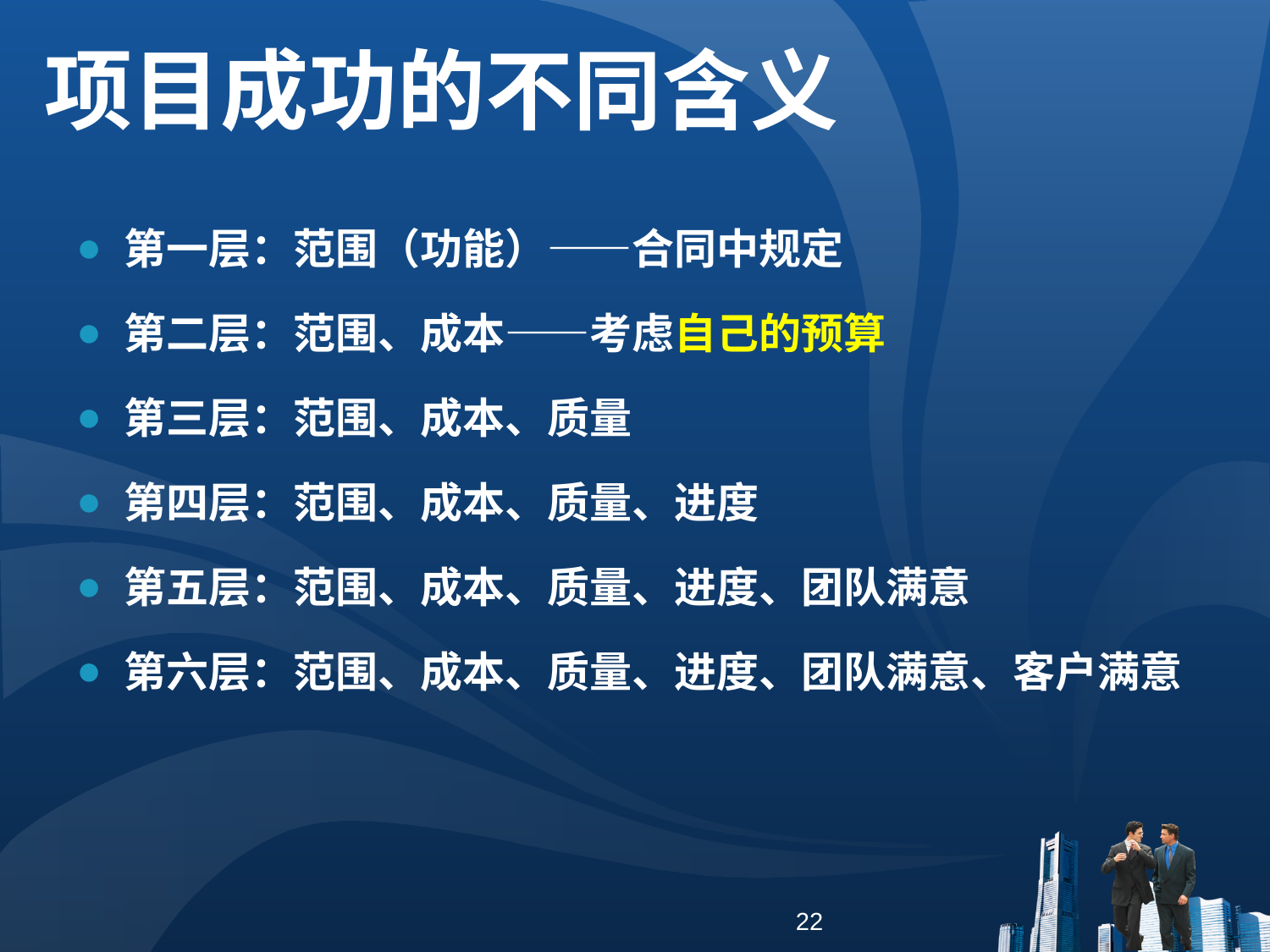

项目成功的不同含义
第一层：范围（功能）——合同中规定
第二层：范围、成本——考虑自己的预算
第三层：范围、成本、质量
第四层：范围、成本、质量、进度
第五层：范围、成本、质量、进度、团队满意
第六层：范围、成本、质量、进度、团队满意、客户满意
22